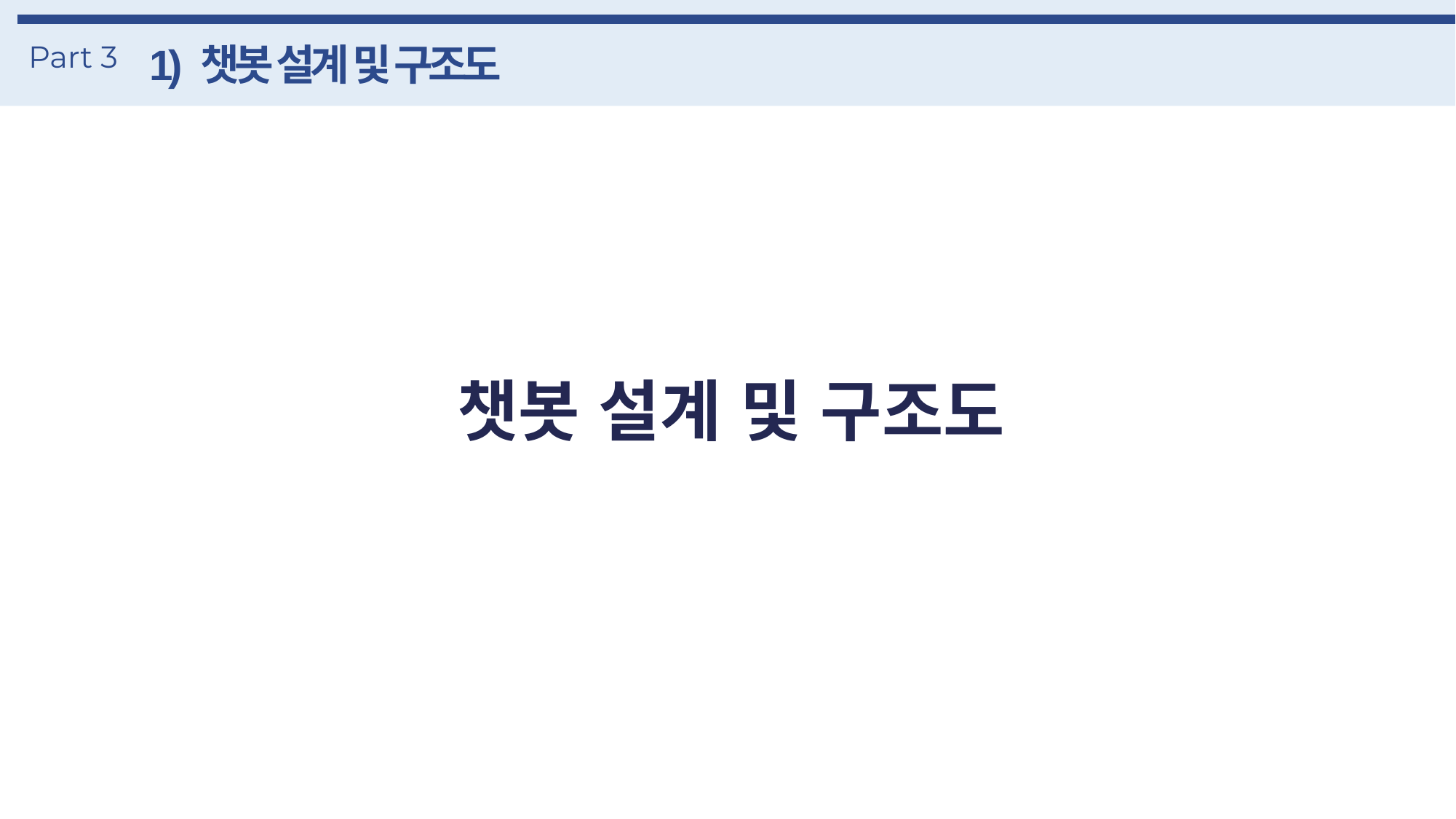

Part 3
1) 챗봇 설계 및 구조도
챗봇 설계 및 구조도